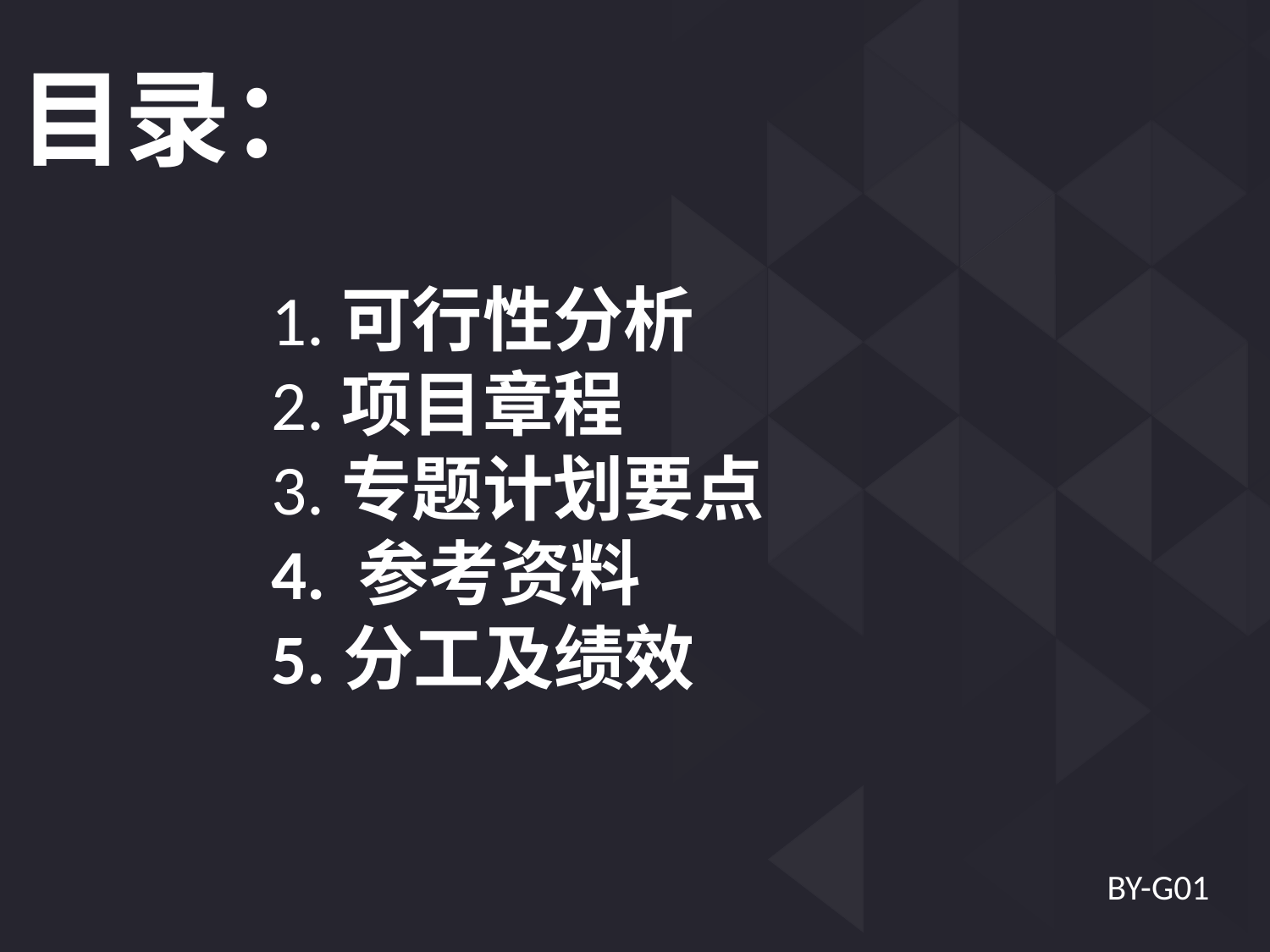

目录：
1.可行性分析
2.项目章程
3.专题计划要点
4. 参考资料
5.分工及绩效
BY-G01